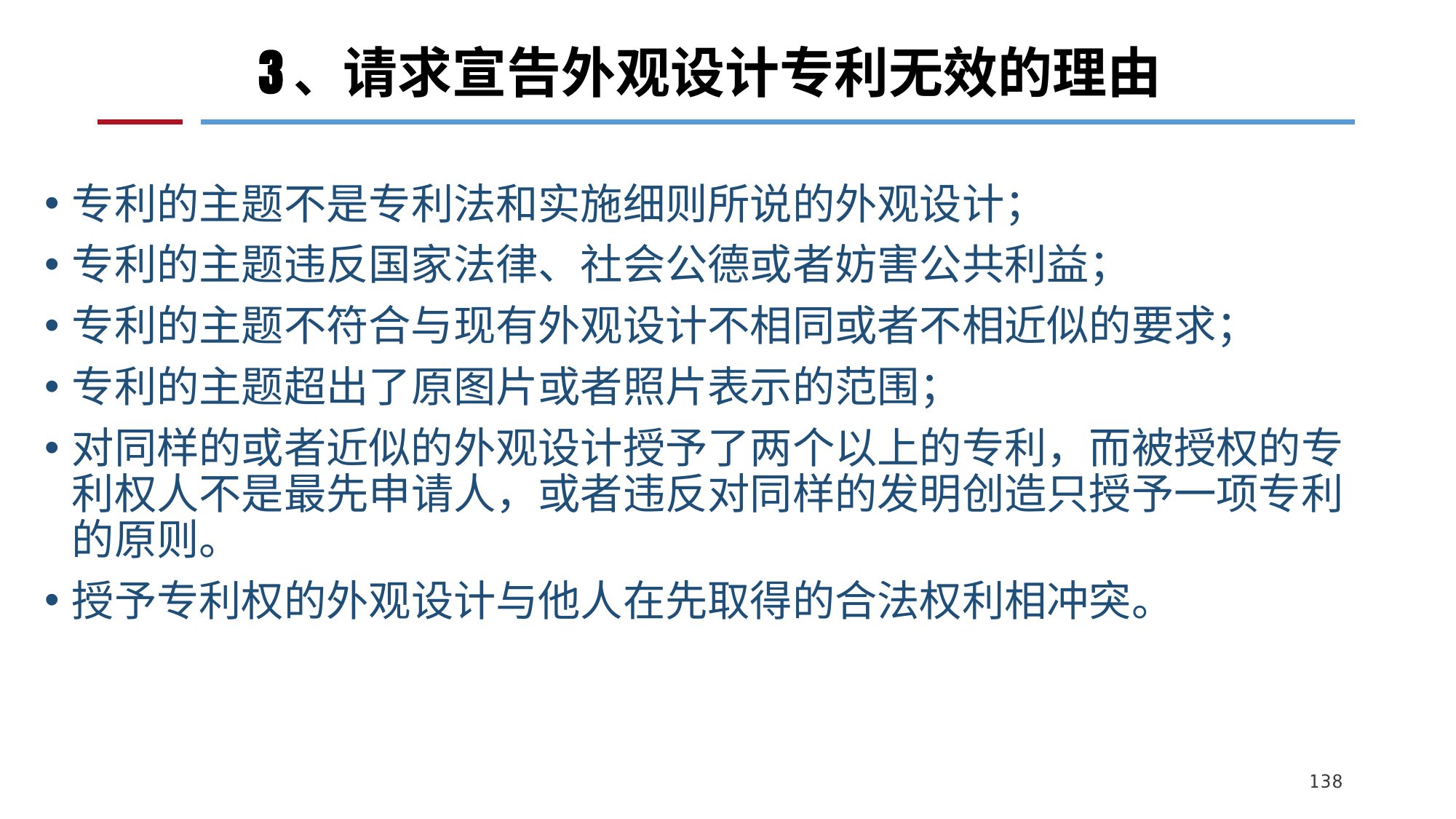

# 3、请求宣告外观设计专利无效的理由
专利的主题不是专利法和实施细则所说的外观设计；
专利的主题违反国家法律、社会公德或者妨害公共利益；
专利的主题不符合与现有外观设计不相同或者不相近似的要求；
专利的主题超出了原图片或者照片表示的范围；
对同样的或者近似的外观设计授予了两个以上的专利，而被授权的专利权人不是最先申请人，或者违反对同样的发明创造只授予一项专利的原则。
授予专利权的外观设计与他人在先取得的合法权利相冲突。
138